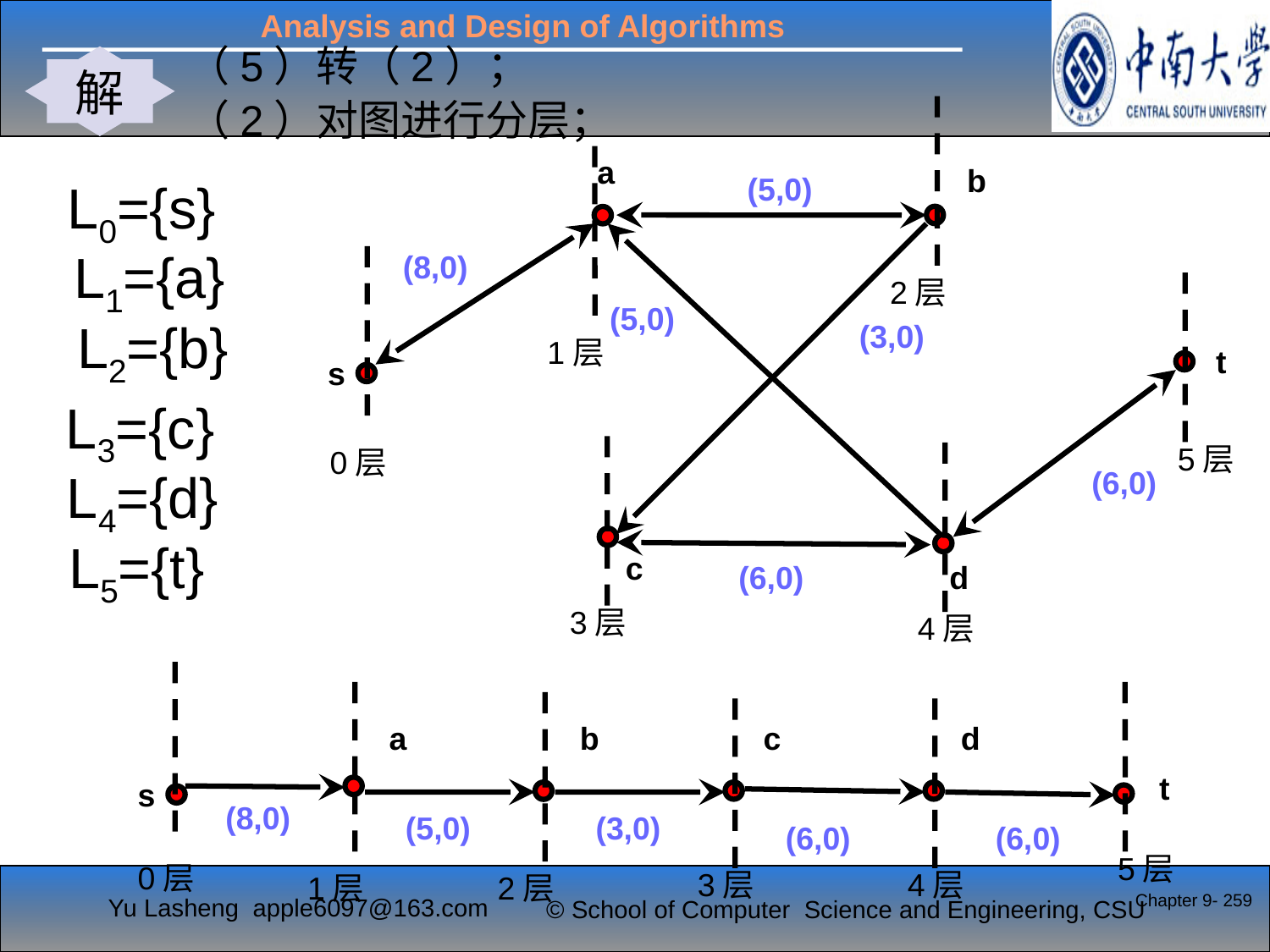

（5）转（2）；
（2）对图进行分层；
解
#

2层
a
b
(5,0)

(8,0)
(5,0)
(3,0)
t
s

(6,0)

c

(6,0)
d

1层
L0={s}
L1={a}

0层

5层
L2={b}
L3={c}

3层

4层
L4={d}
L5={t}

0层

1层

5层

2层

3层

4层
a
b
c
d
t
s

(8,0)

(5,0)
(3,0)
(6,0)
(6,0)
Chapter 9- 259